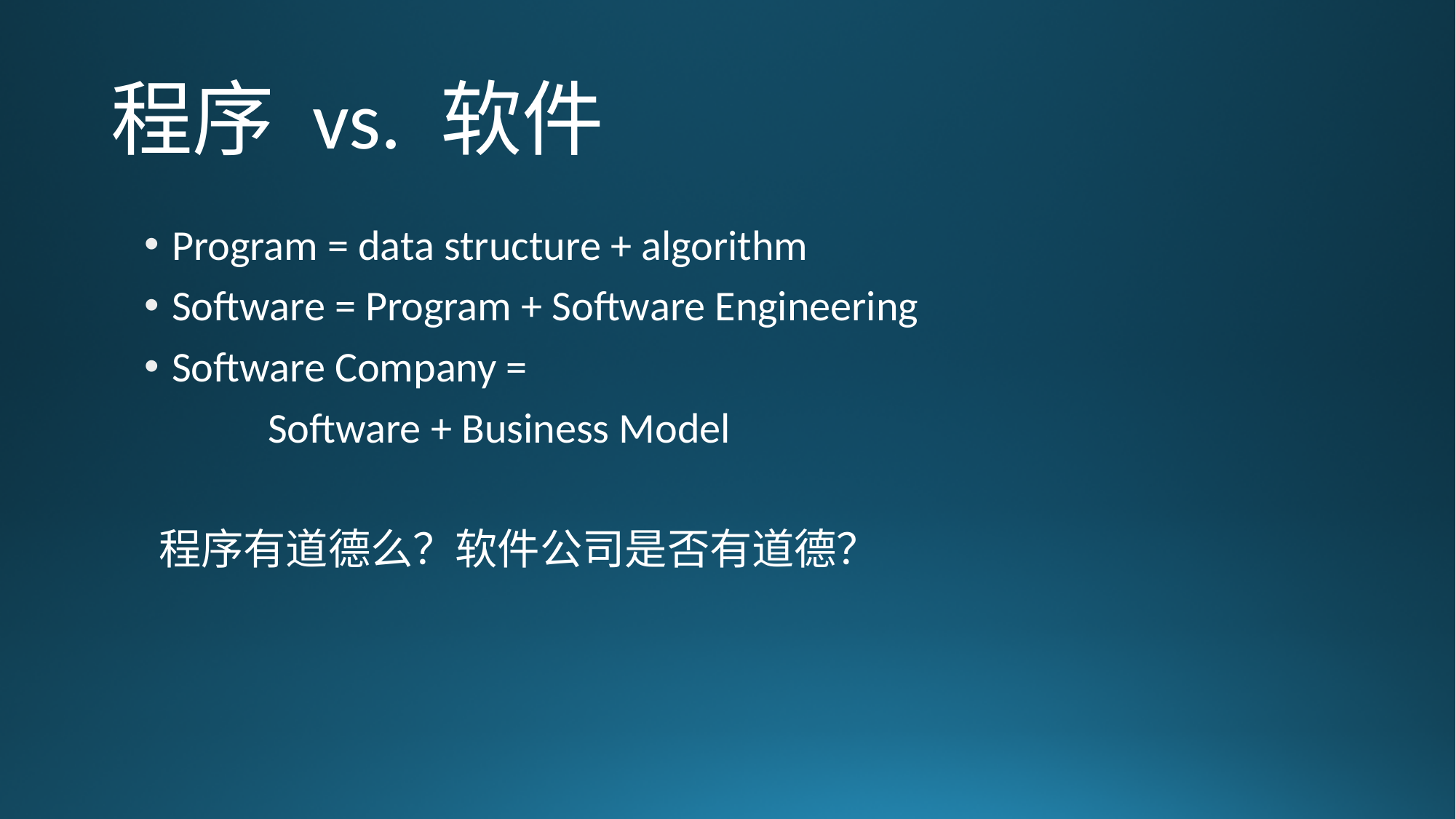

# 程序 vs. 软件
Program = data structure + algorithm
Software = Program + Software Engineering
Software Company =
	Software + Business Model

程序有道德么？软件公司是否有道德？